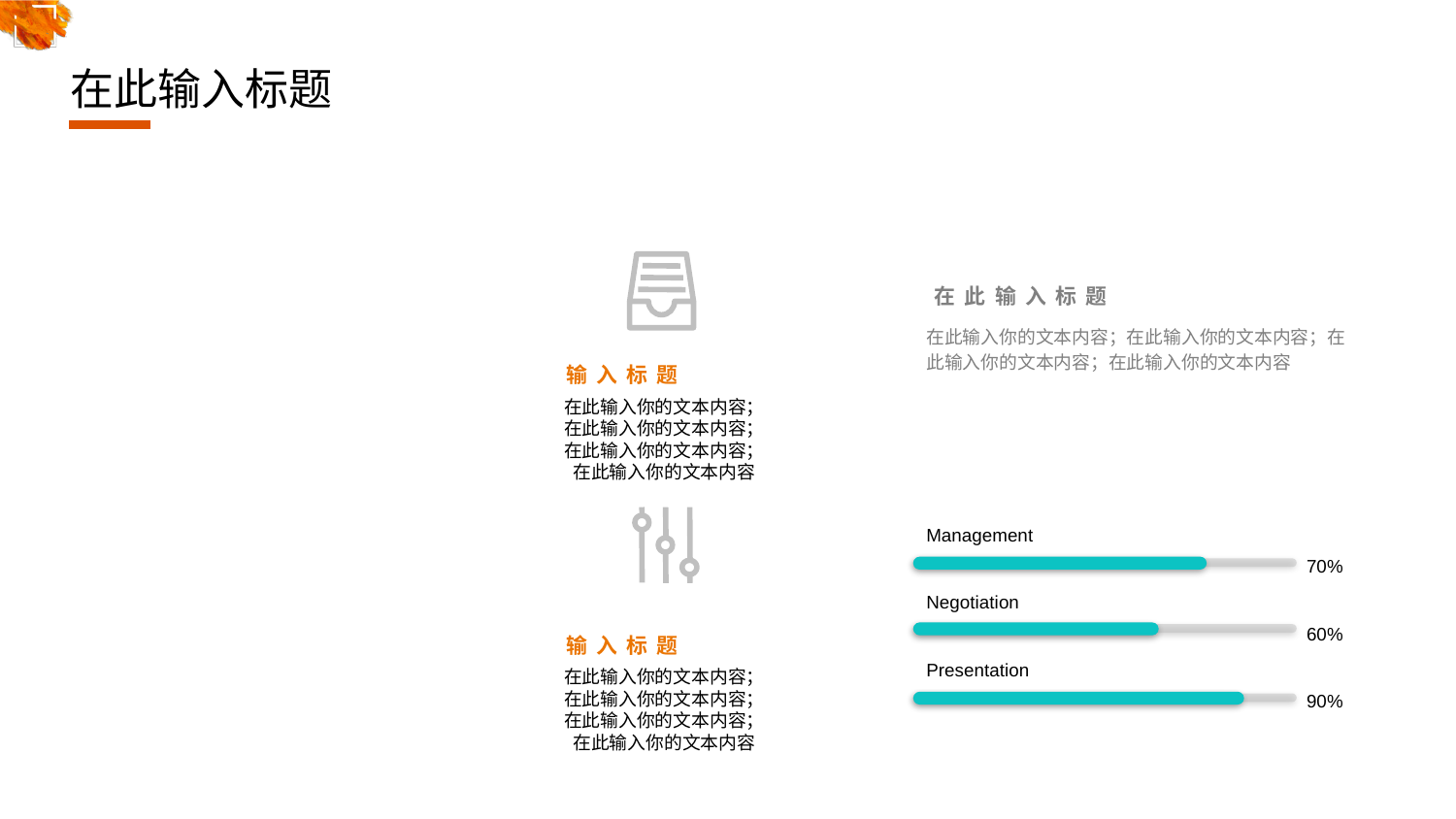

# 在此输入标题

在此输入标题
在此输入你的文本内容；在此输入你的文本内容；在此输入你的文本内容；在此输入你的文本内容
输入标题
在此输入你的文本内容；在此输入你的文本内容；在此输入你的文本内容；在此输入你的文本内容

Management
70%

Negotiation
60%

Presentation
90%

输入标题
在此输入你的文本内容；在此输入你的文本内容；在此输入你的文本内容；在此输入你的文本内容